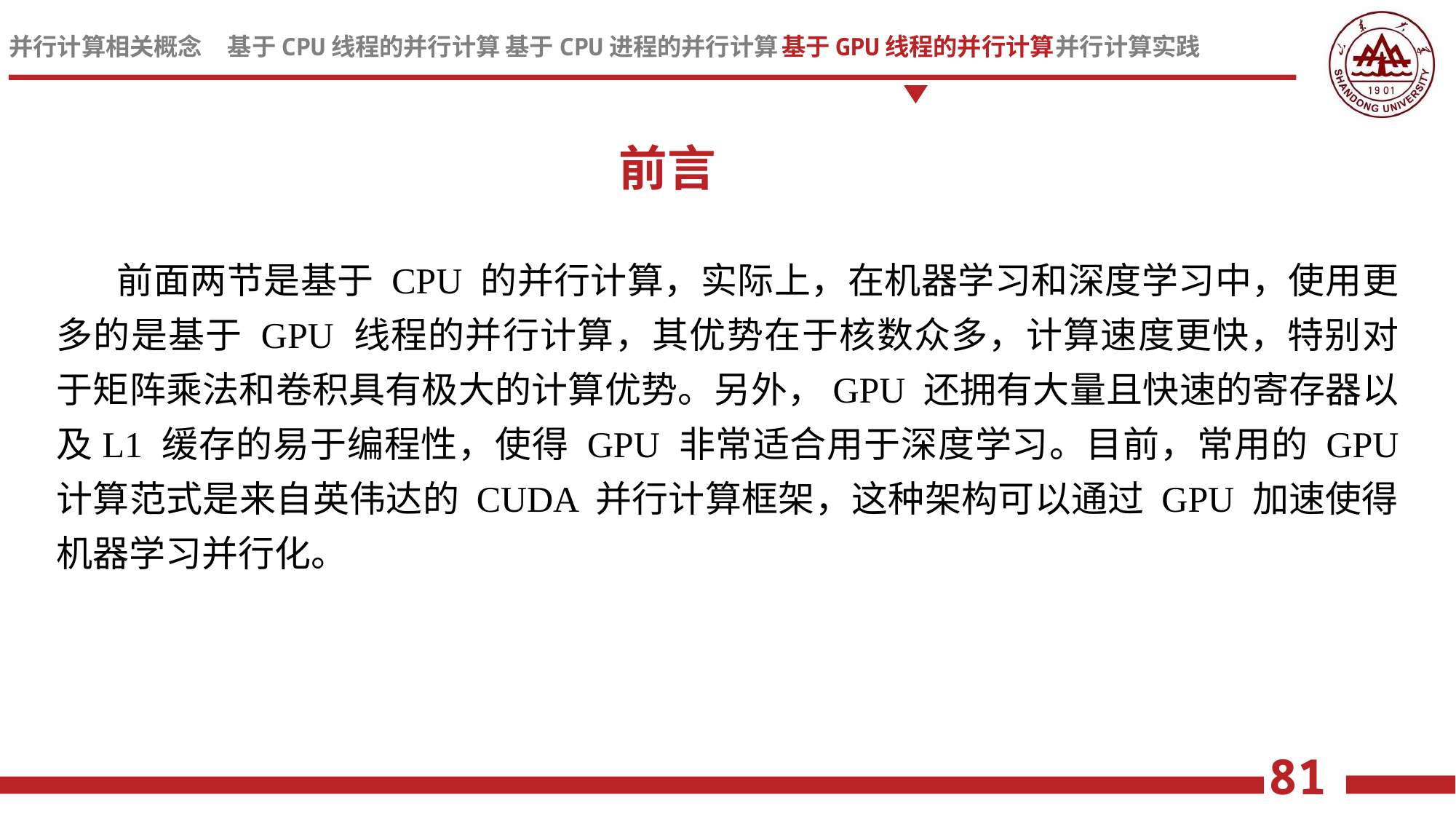

前言
      前面两节是基于 CPU 的并行计算，实际上，在机器学习和深度学习中，使用更多的是基于 GPU 线程的并行计算，其优势在于核数众多，计算速度更快，特别对于矩阵乘法和卷积具有极大的计算优势。另外，GPU 还拥有大量且快速的寄存器以及L1 缓存的易于编程性，使得 GPU 非常适合用于深度学习。目前，常用的 GPU 计算范式是来自英伟达的 CUDA 并行计算框架，这种架构可以通过 GPU 加速使得机器学习并行化。